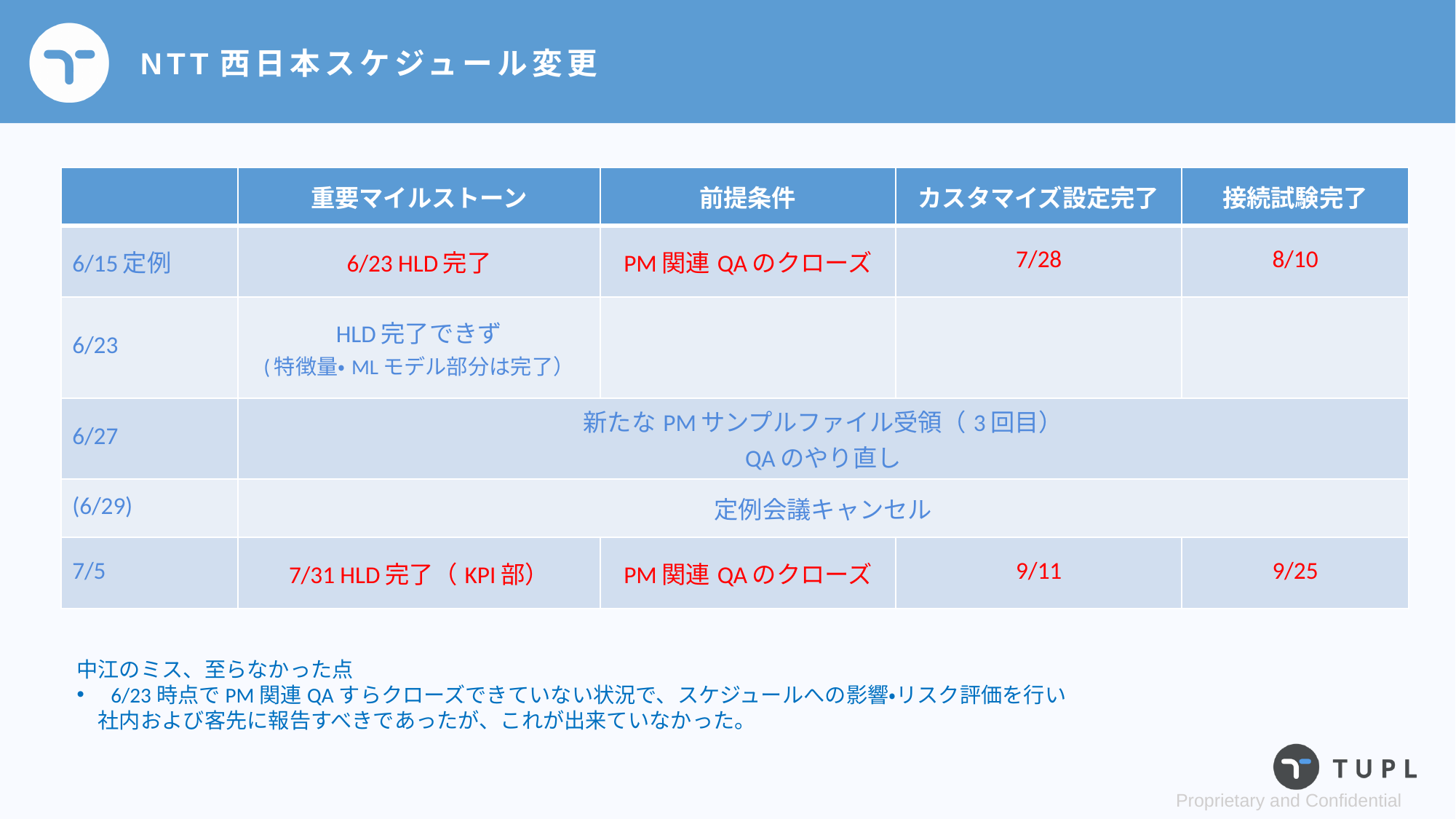

# NTT西日本スケジュール変更
|  | 重要マイルストーン | 前提条件 | カスタマイズ設定完了 | 接続試験完了 |
| --- | --- | --- | --- | --- |
| 6/15定例 | 6/23 HLD完了 | PM関連QAのクローズ | 7/28 | 8/10 |
| 6/23 | HLD完了できず (特徴量・MLモデル部分は完了） |  |  |  |
| 6/27 | 新たなPMサンプルファイル受領（3回目） QAのやり直し |  |  |  |
| (6/29) | 定例会議キャンセル |  |  |  |
| 7/5 | 7/31 HLD完了（KPI部） | PM関連QAのクローズ | 9/11 | 9/25 |

中江のミス、至らなかった点
6/23時点でPM関連QAすらクローズできていない状況で、スケジュールへの影響・リスク評価を行い
　社内および客先に報告すべきであったが、これが出来ていなかった。